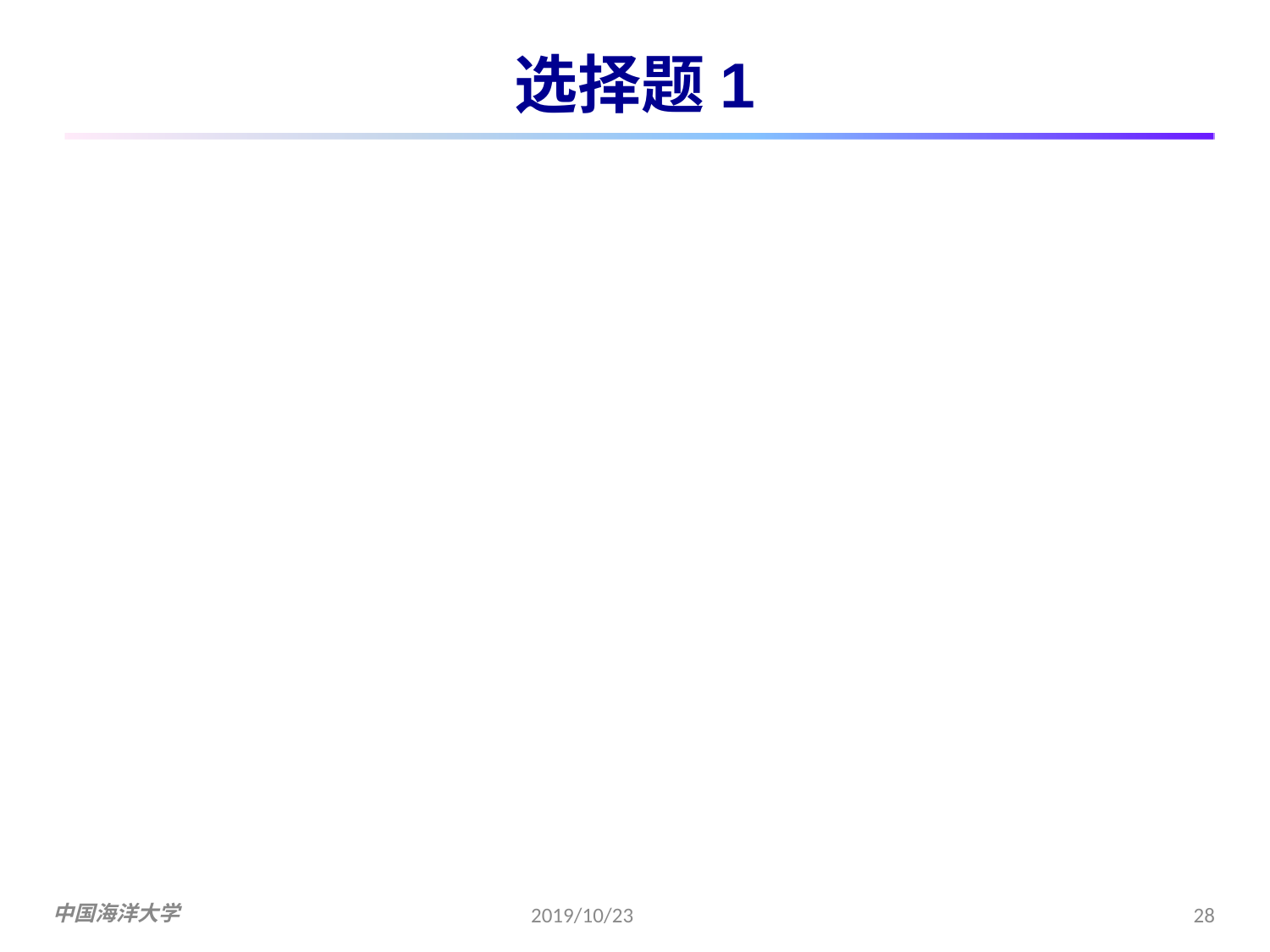

# 选择题1
TCP/IP参考模型的网络层提供的是
A. 无连接不可靠的数据报服务
B.无连接可靠的数据报服务
C.有连接不可靠的虚电路服务
D.有连接可靠的虚电路服务
答案：A